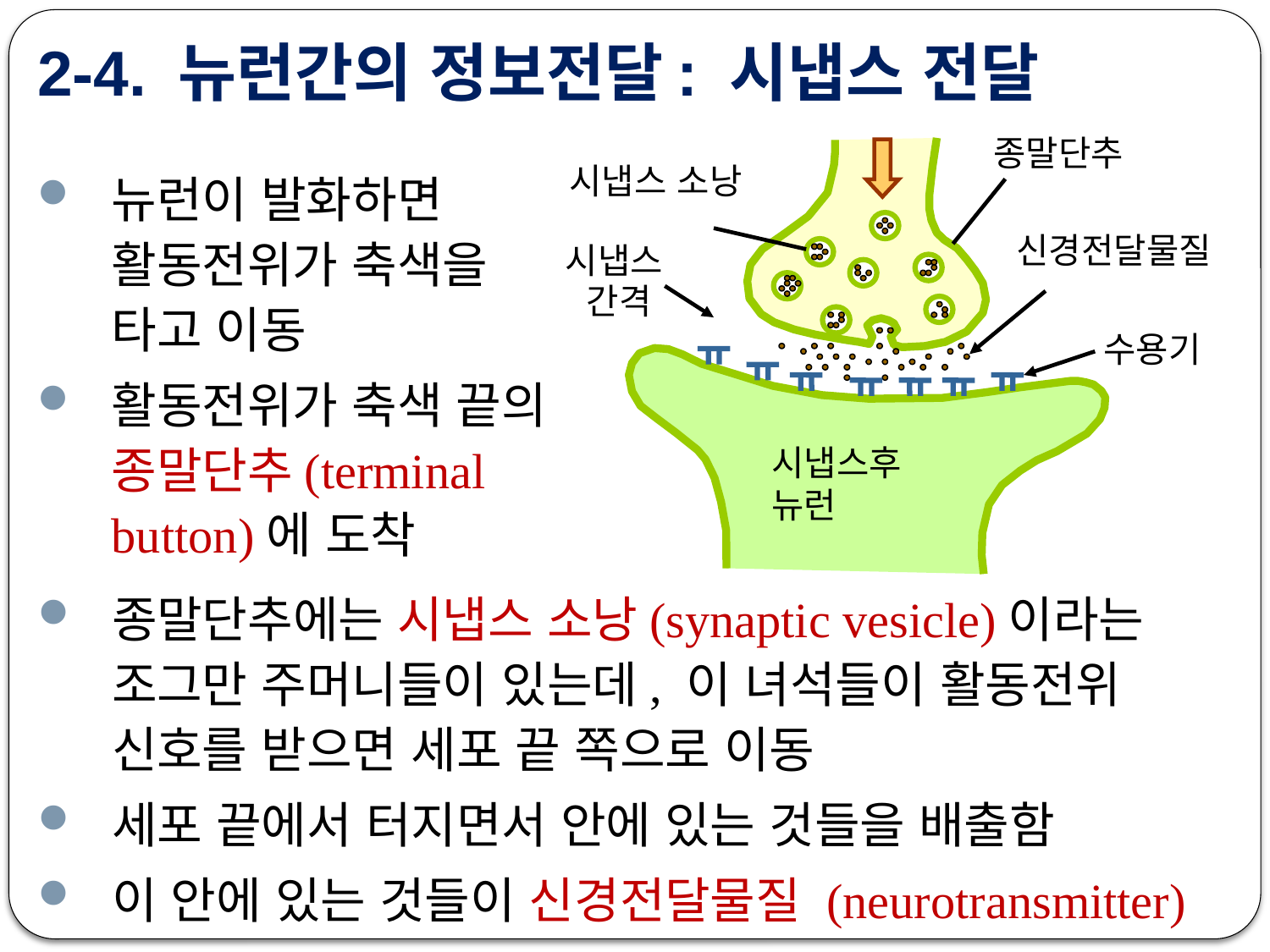

# 2-4. 뉴런간의 정보전달: 시냅스 전달
종말단추

시냅스 소낭

신경전달물질

시냅스
간격

수용기

시냅스후 뉴런
뉴런이 발화하면 활동전위가 축색을 타고 이동
활동전위가 축색 끝의 종말단추(terminal button)에 도착

종말단추에는 시냅스 소낭(synaptic vesicle)이라는 조그만 주머니들이 있는데, 이 녀석들이 활동전위 신호를 받으면 세포 끝 쪽으로 이동
세포 끝에서 터지면서 안에 있는 것들을 배출함
이 안에 있는 것들이 신경전달물질 (neurotransmitter)